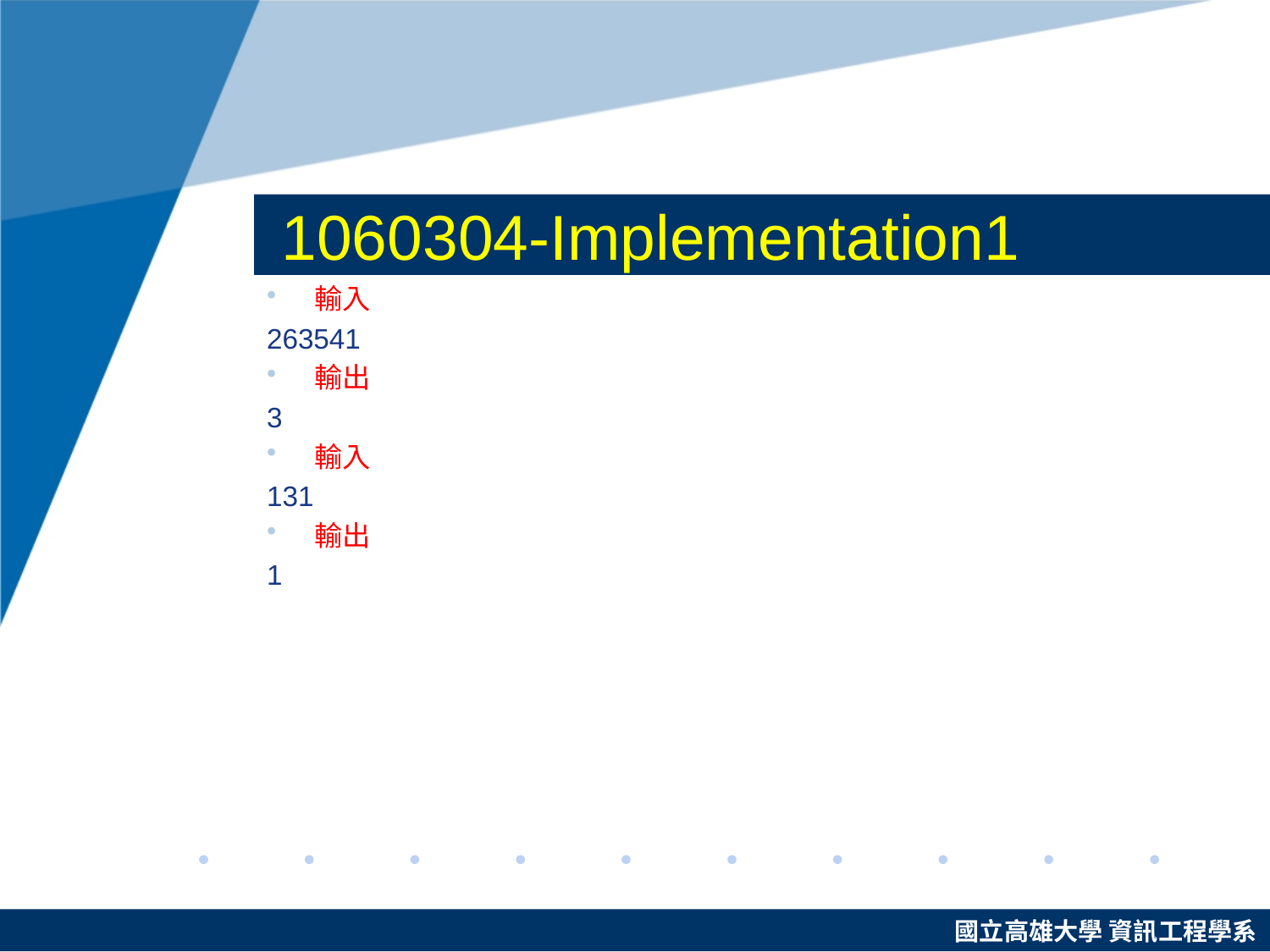

# 1060304-Implementation1
輸入
263541
輸出
3
輸入
131
輸出
1